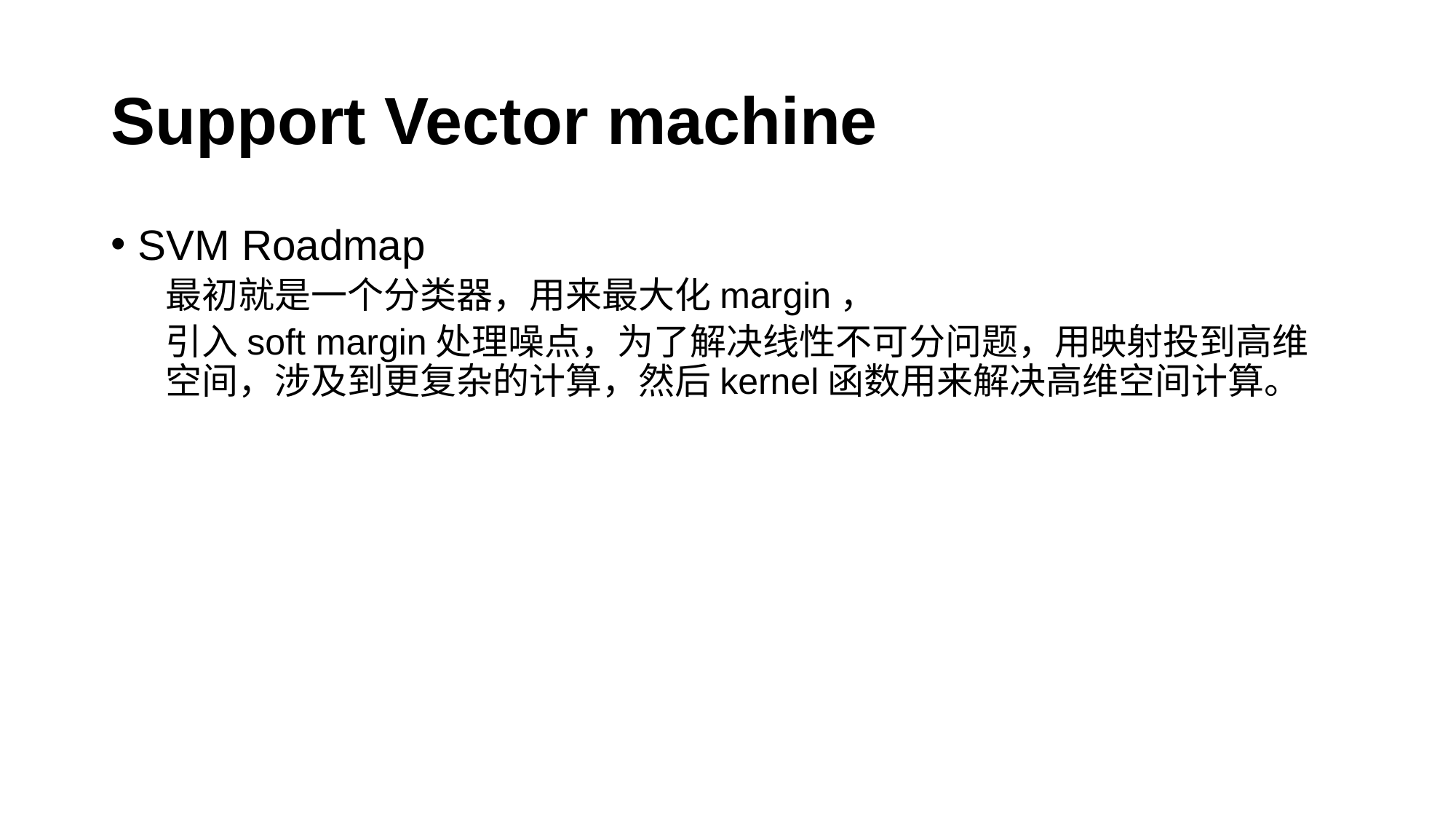

# Support Vector machine
SVM Roadmap
最初就是一个分类器，用来最大化margin，
引入soft margin处理噪点，为了解决线性不可分问题，用映射投到高维空间，涉及到更复杂的计算，然后kernel函数用来解决高维空间计算。